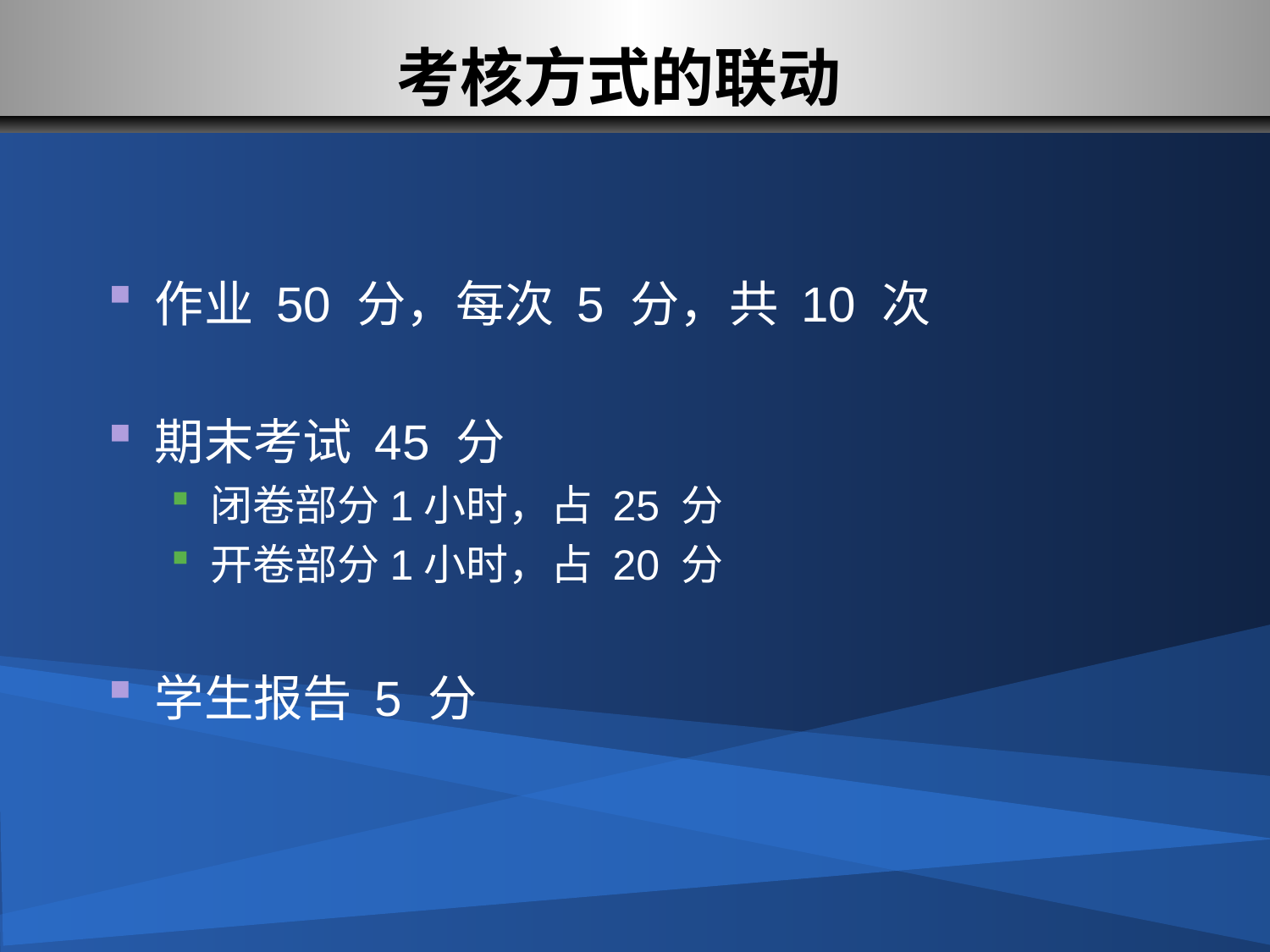

考核方式的联动
作业 50 分，每次 5 分，共 10 次

期末考试 45 分
闭卷部分1小时，占 25 分
开卷部分1小时，占 20 分

学生报告 5 分